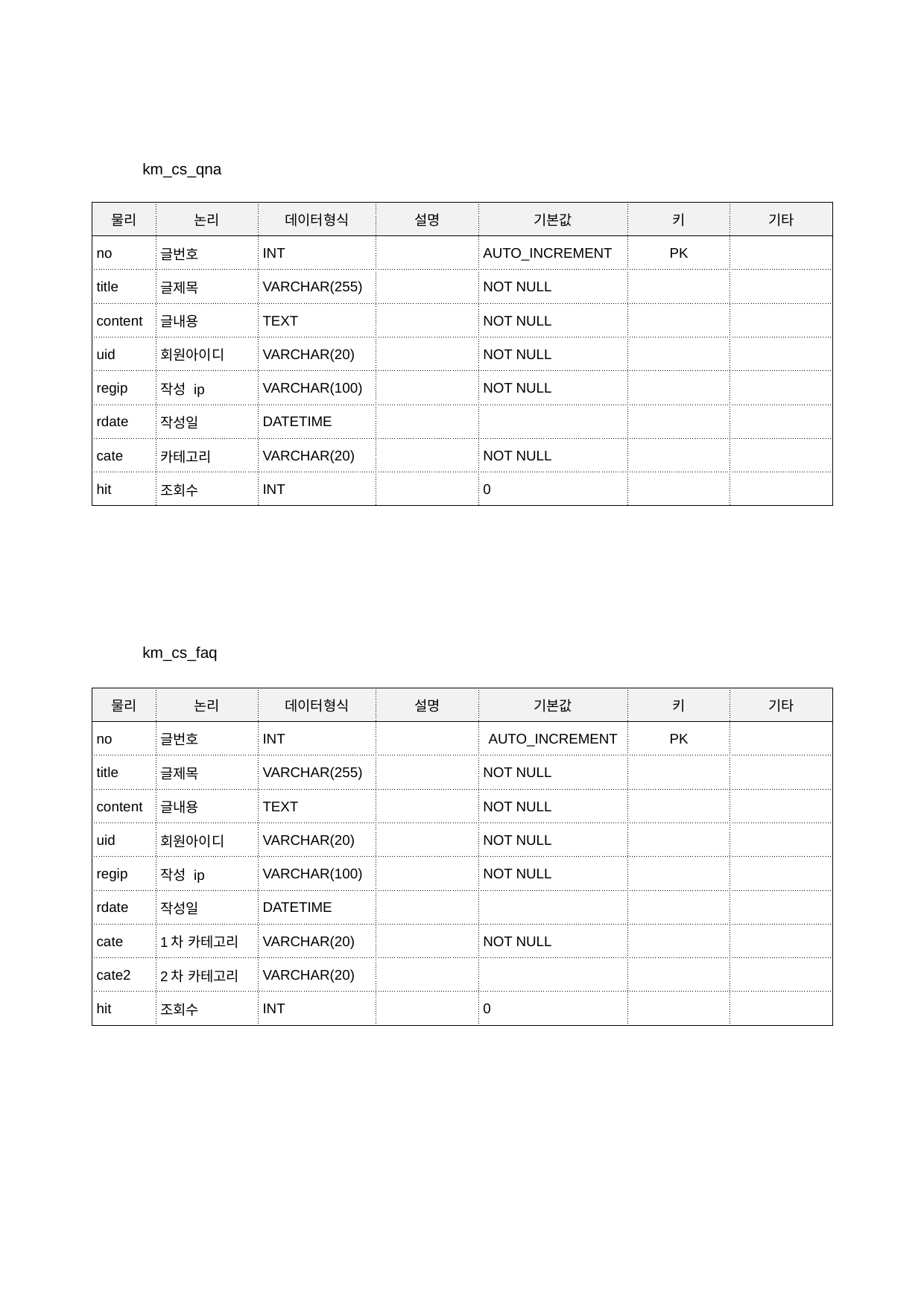

km_cs_qna
| 물리 | 논리 | 데이터형식 | 설명 | 기본값 | 키 | 기타 |
| --- | --- | --- | --- | --- | --- | --- |
| no | 글번호 | INT |  | AUTO\_INCREMENT | PK |  |
| title | 글제목 | VARCHAR(255) |  | NOT NULL |  |  |
| content | 글내용 | TEXT |  | NOT NULL |  |  |
| uid | 회원아이디 | VARCHAR(20) |  | NOT NULL |  |  |
| regip | 작성 ip | VARCHAR(100) |  | NOT NULL |  |  |
| rdate | 작성일 | DATETIME |  |  |  |  |
| cate | 카테고리 | VARCHAR(20) |  | NOT NULL |  |  |
| hit | 조회수 | INT |  | 0 |  |  |
km_cs_faq
| 물리 | 논리 | 데이터형식 | 설명 | 기본값 | 키 | 기타 |
| --- | --- | --- | --- | --- | --- | --- |
| no | 글번호 | INT |  | AUTO\_INCREMENT | PK |  |
| title | 글제목 | VARCHAR(255) |  | NOT NULL |  |  |
| content | 글내용 | TEXT |  | NOT NULL |  |  |
| uid | 회원아이디 | VARCHAR(20) |  | NOT NULL |  |  |
| regip | 작성 ip | VARCHAR(100) |  | NOT NULL |  |  |
| rdate | 작성일 | DATETIME |  |  |  |  |
| cate | 1차 카테고리 | VARCHAR(20) |  | NOT NULL |  |  |
| cate2 | 2차 카테고리 | VARCHAR(20) |  |  |  |  |
| hit | 조회수 | INT |  | 0 |  |  |